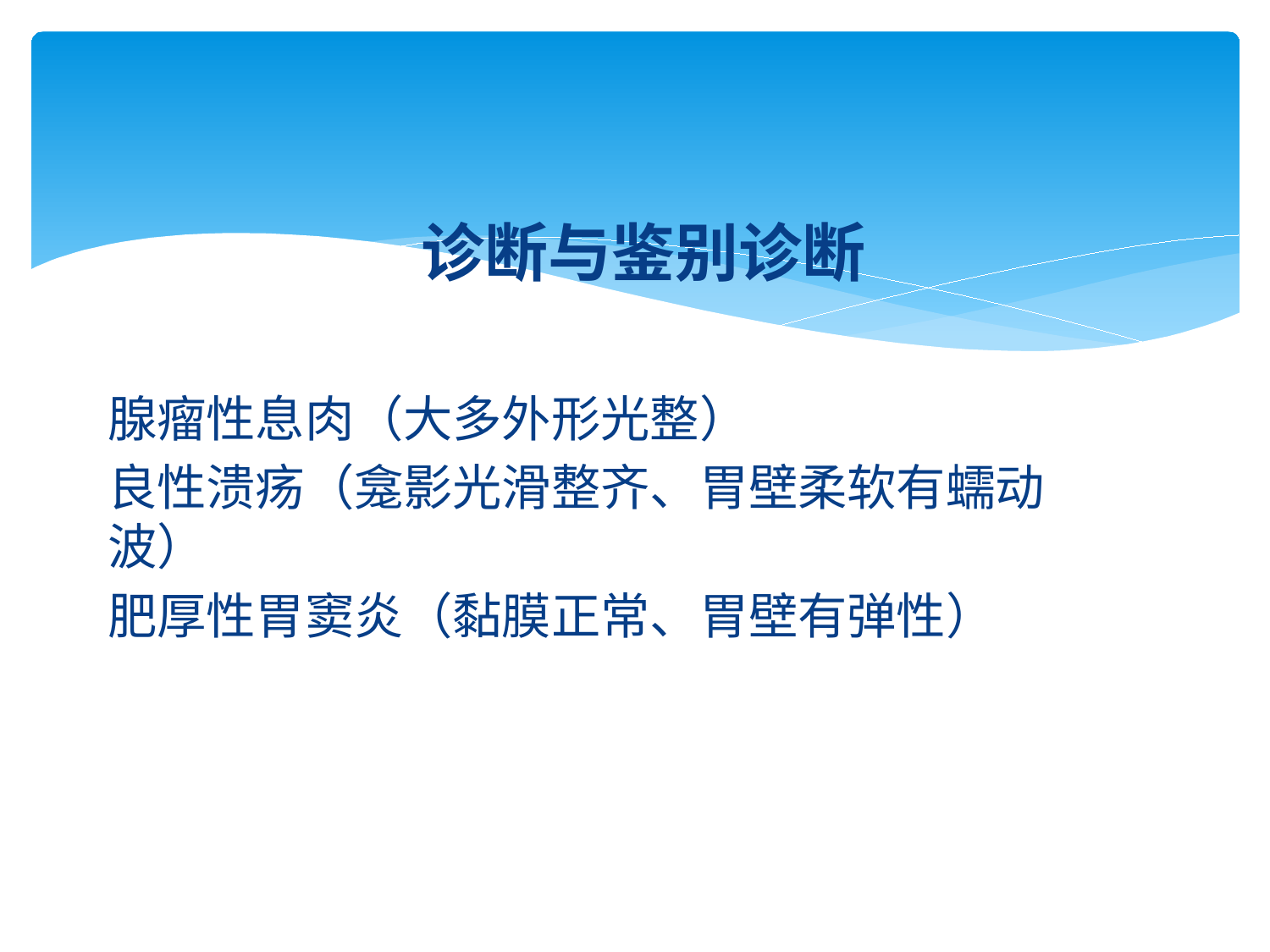

诊断与鉴别诊断

腺瘤性息肉（大多外形光整）
良性溃疡（龛影光滑整齐、胃壁柔软有蠕动波）
肥厚性胃窦炎（黏膜正常、胃壁有弹性）